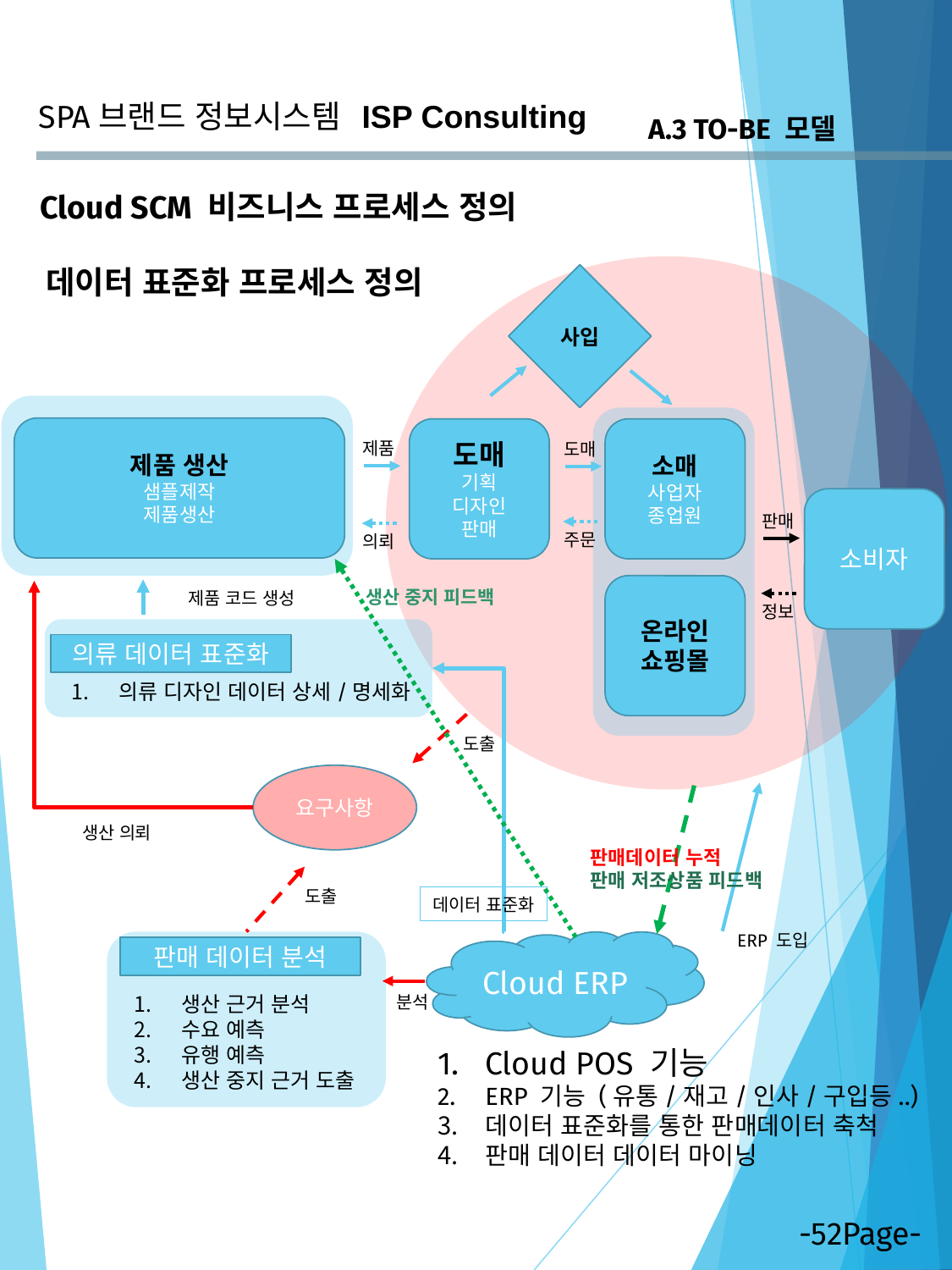

SPA브랜드 정보시스템
ISP Consulting
A.3 TO-BE 모델
Cloud SCM 비즈니스 프로세스 정의

데이터 표준화 프로세스 정의
사입

제품 생산
샘플제작
제품생산
도매
기획
디자인
판매
소매
사업자
종업원
제품
도매
소비자
판매
주문
의뢰
온라인
쇼핑몰
생산 중지 피드백
제품 코드 생성
정보

의류 데이터 표준화
의류 디자인 데이터 상세/명세화
도출
요구사항
생산 의뢰
판매데이터 누적
판매 저조상품 피드백
도출
데이터 표준화
ERP 도입

Cloud ERP
판매 데이터 분석
생산 근거 분석
수요 예측
유행 예측
생산 중지 근거 도출
분석
Cloud POS 기능
ERP 기능 (유통/재고/인사/구입등..)
데이터 표준화를 통한 판매데이터 축척
판매 데이터 데이터 마이닝
-52Page-